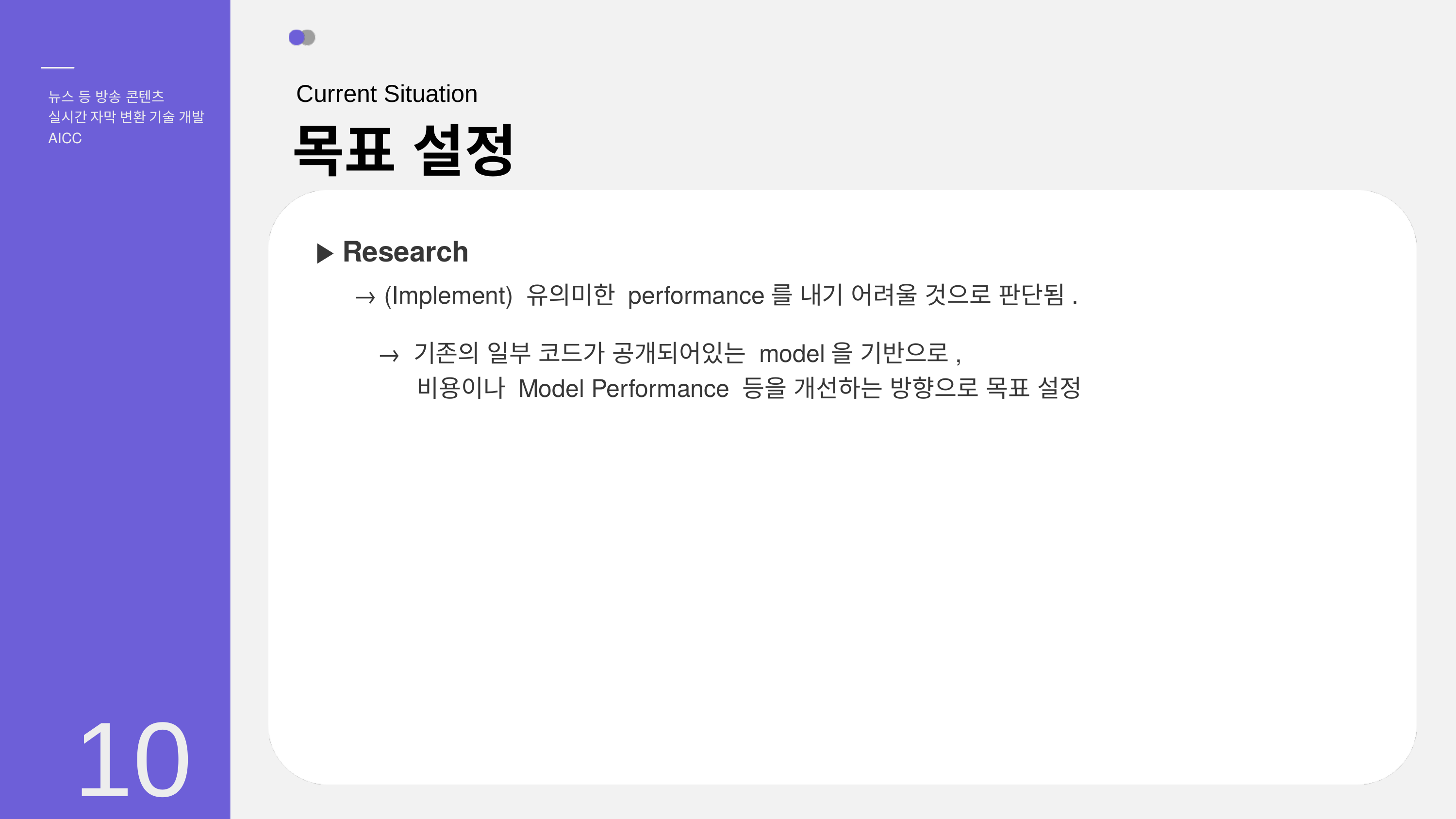

Current Situation
뉴스 등 방송 콘텐츠
실시간 자막 변환 기술 개발
목표 설정
AICC

▶ Research
→ (Implement) 유의미한 performance를 내기 어려울 것으로 판단됨.
→ 기존의 일부 코드가 공개되어있는 model을 기반으로,
     비용이나 Model Performance 등을 개선하는 방향으로 목표 설정
10